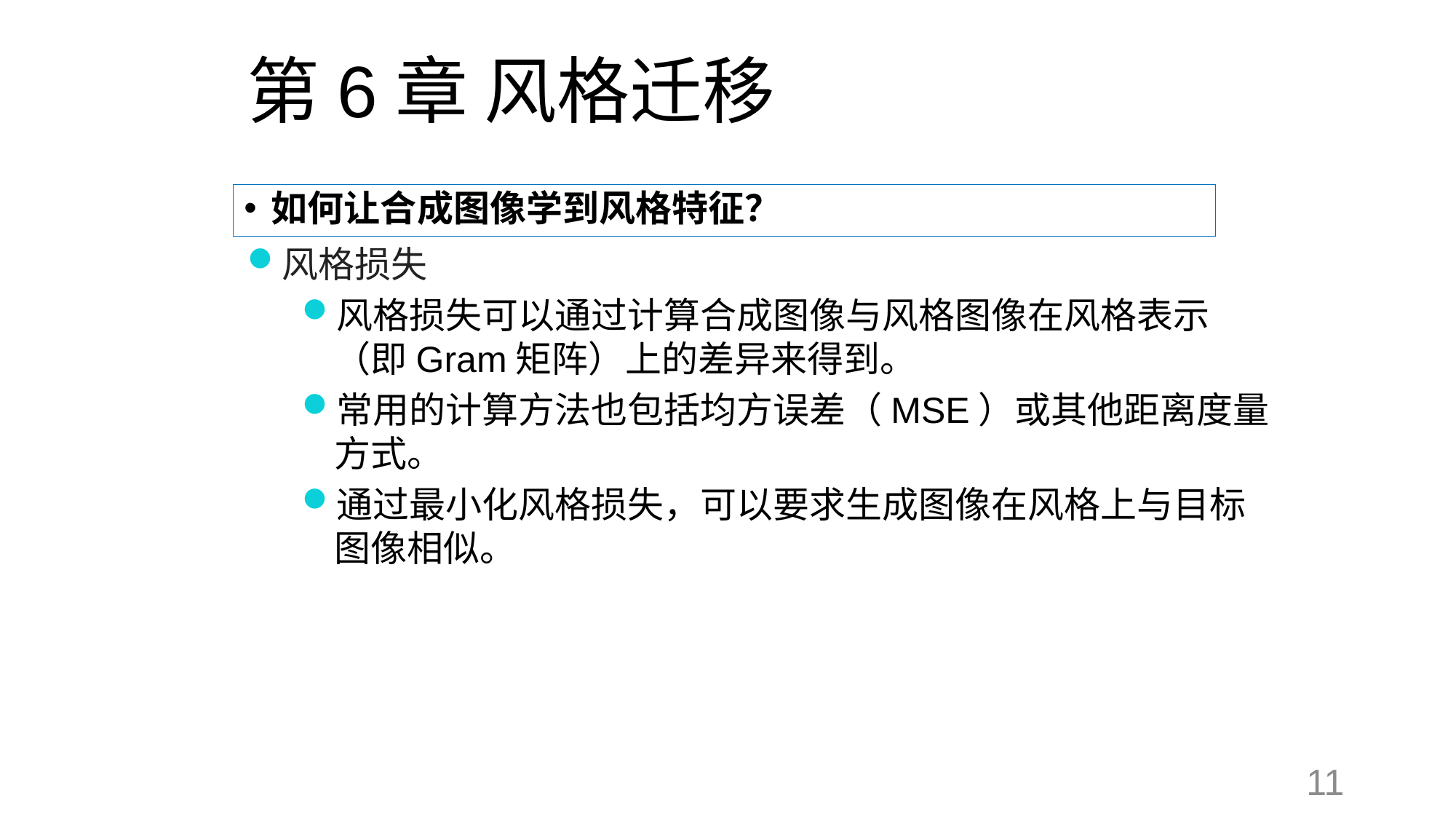

# 第6章 风格迁移
如何让合成图像学到风格特征？

风格损失
风格损失可以通过计算合成图像与风格图像在风格表示（即Gram矩阵）上的差异来得到。
常用的计算方法也包括均方误差（MSE）或其他距离度量方式。
通过最小化风格损失，可以要求生成图像在风格上与目标图像相似。
11